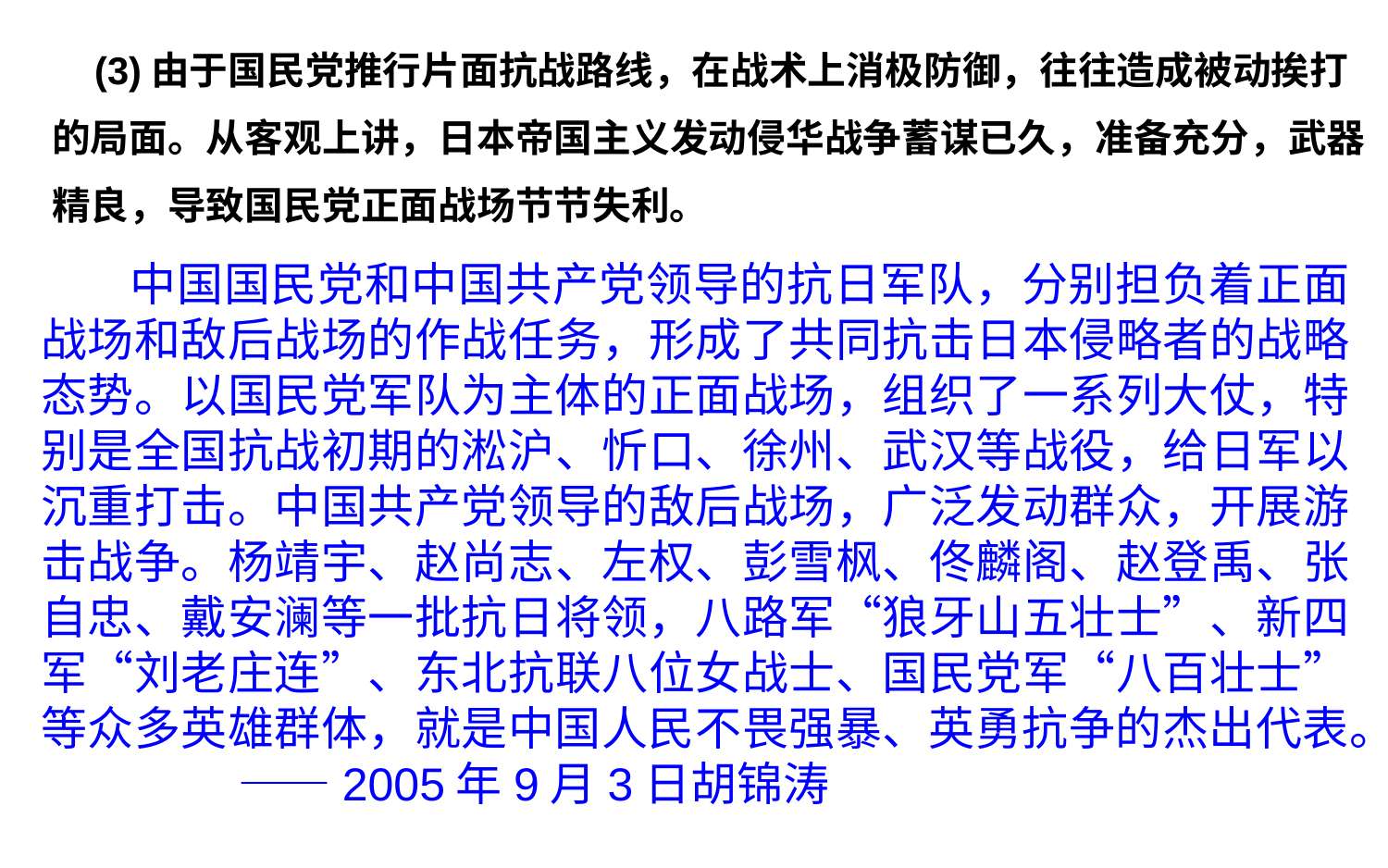

(3)由于国民党推行片面抗战路线，在战术上消极防御，往往造成被动挨打的局面。从客观上讲，日本帝国主义发动侵华战争蓄谋已久，准备充分，武器精良，导致国民党正面战场节节失利。
       中国国民党和中国共产党领导的抗日军队，分别担负着正面战场和敌后战场的作战任务，形成了共同抗击日本侵略者的战略态势。以国民党军队为主体的正面战场，组织了一系列大仗，特别是全国抗战初期的淞沪、忻口、徐州、武汉等战役，给日军以沉重打击。中国共产党领导的敌后战场，广泛发动群众，开展游击战争。杨靖宇、赵尚志、左权、彭雪枫、佟麟阁、赵登禹、张自忠、戴安澜等一批抗日将领，八路军“狼牙山五壮士”、新四军“刘老庄连”、东北抗联八位女战士、国民党军“八百壮士”等众多英雄群体，就是中国人民不畏强暴、英勇抗争的杰出代表。                   ——2005年9月3日胡锦涛